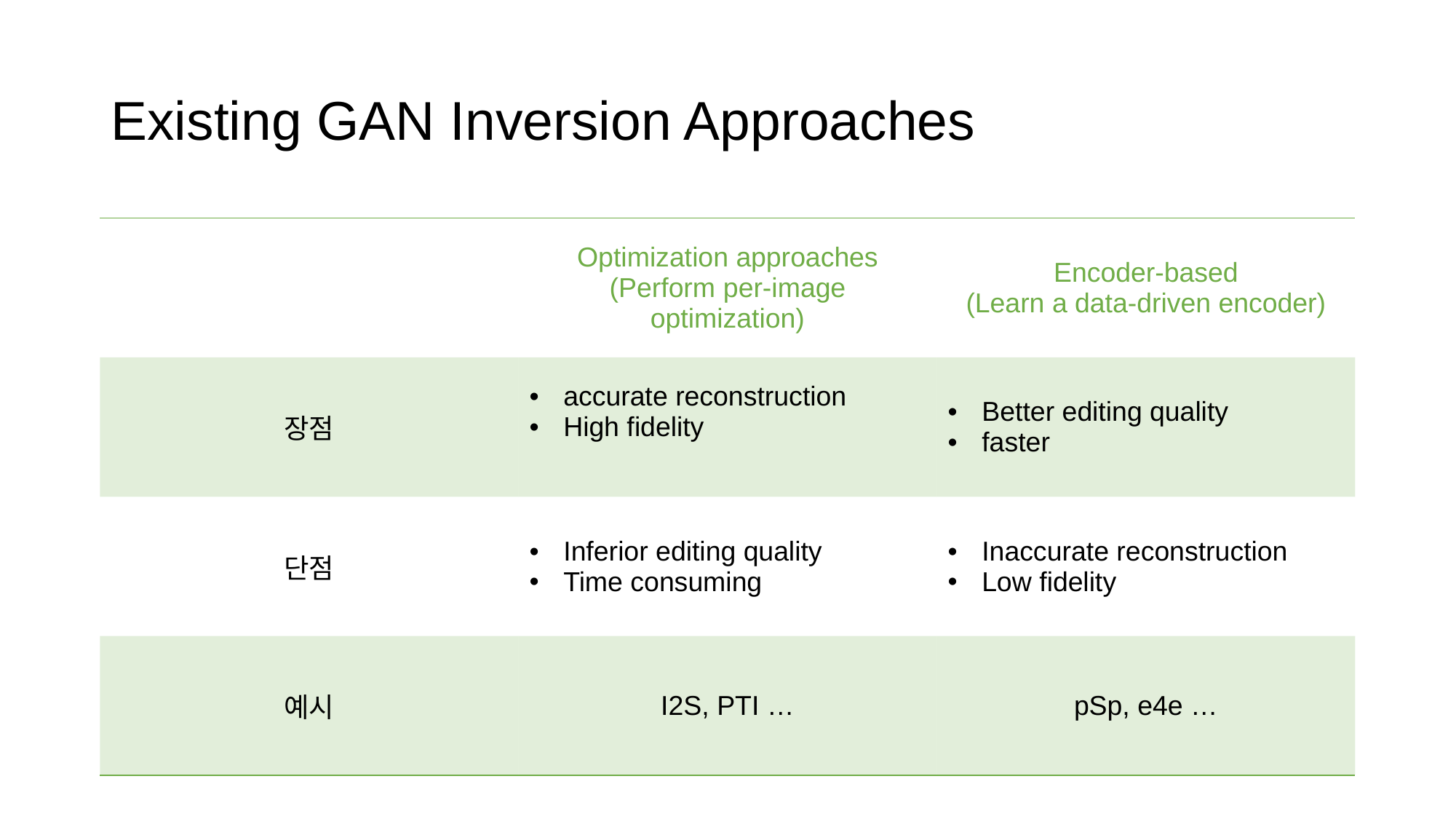

# Existing GAN Inversion Approaches
|  | Optimization approaches (Perform per-image optimization) | Encoder-based (Learn a data-driven encoder) |
| --- | --- | --- |
| 장점 | accurate reconstruction High fidelity | Better editing quality faster |
| 단점 | Inferior editing quality Time consuming | Inaccurate reconstruction Low fidelity |
| 예시 | I2S, PTI … | pSp, e4e … |